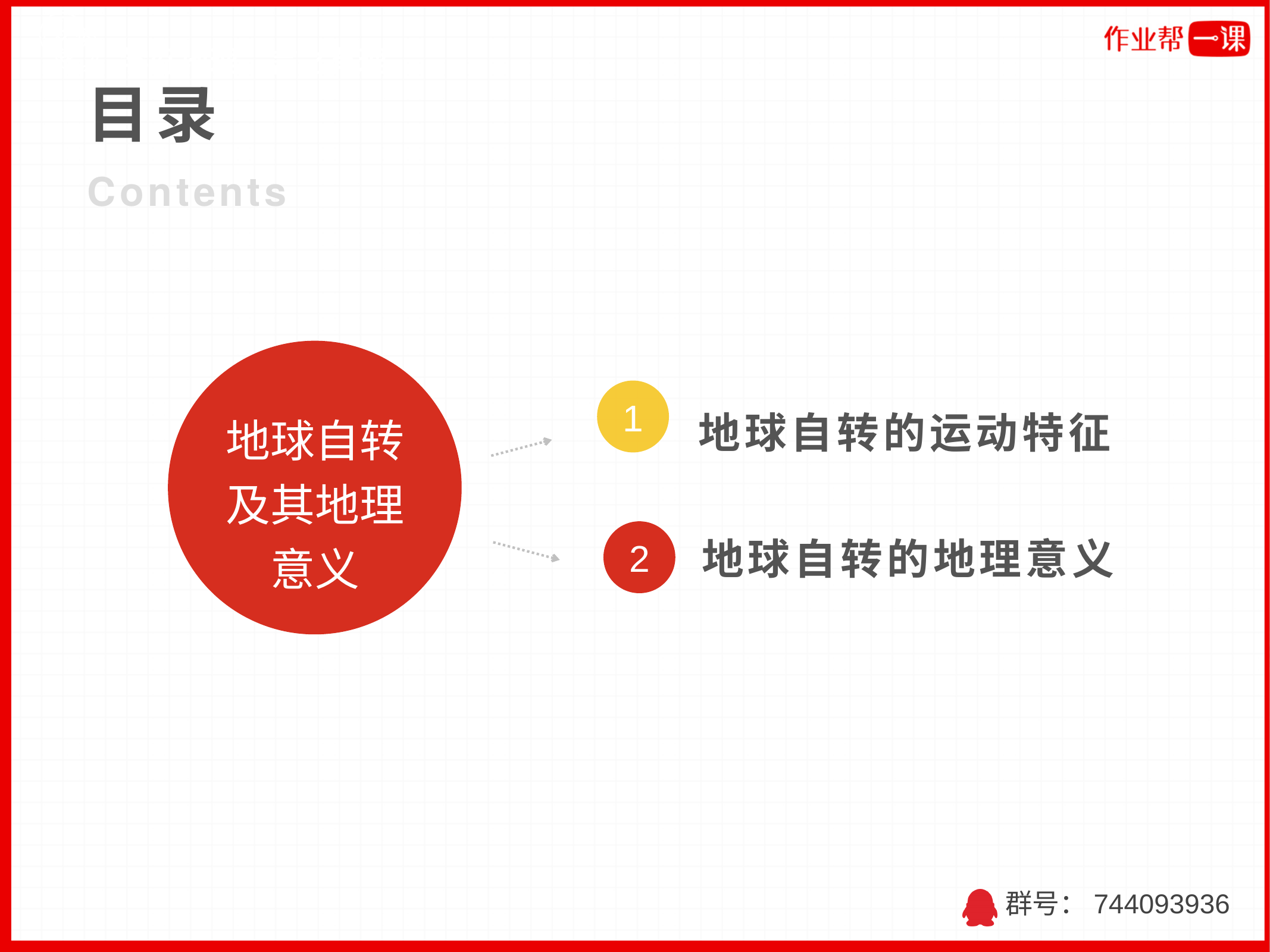

目录
Contents

地球自转的运动特征

1
地球自转及其地理意义

地球自转的地理意义

2